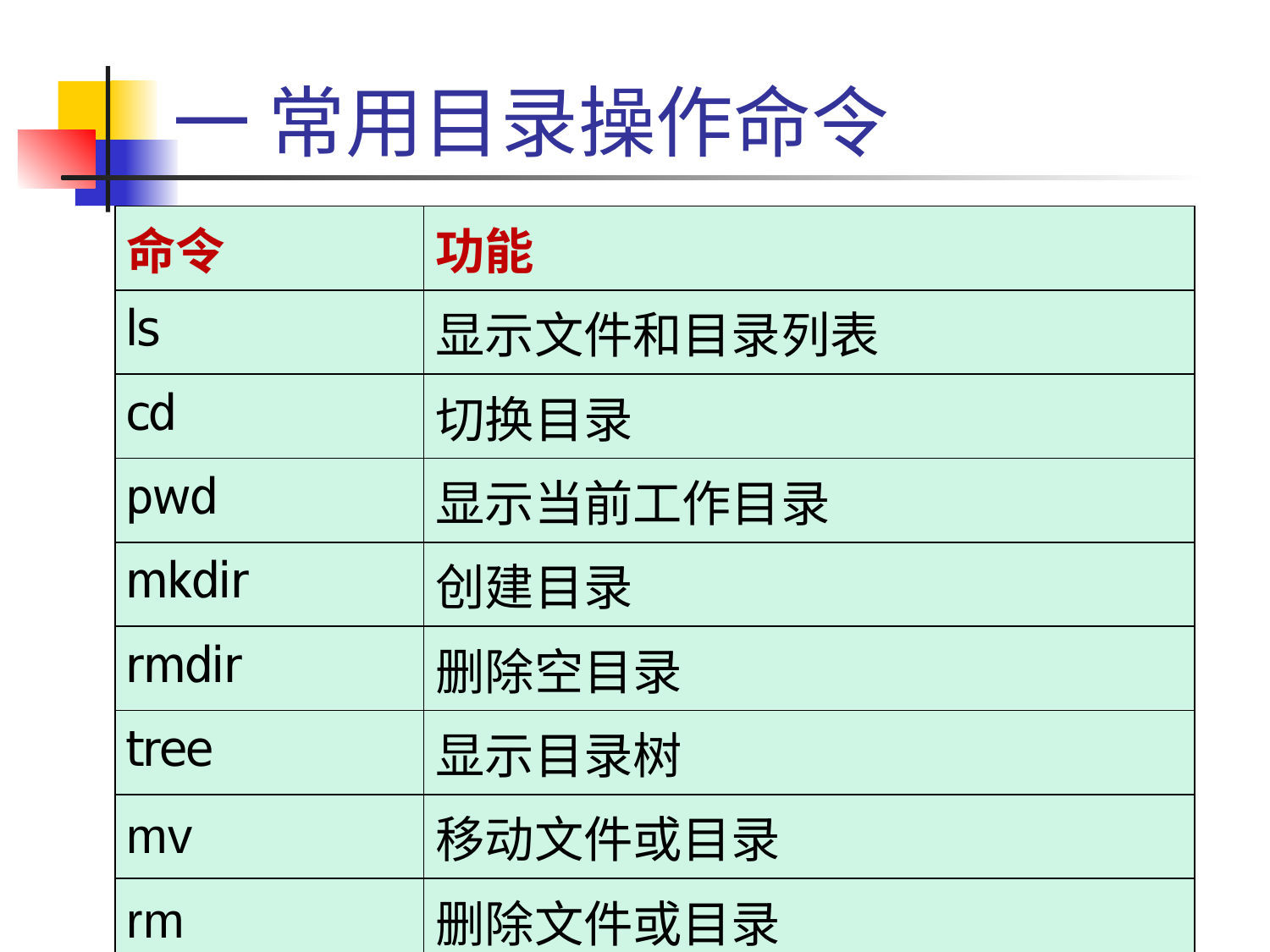

# 一 常用目录操作命令
| 命令 | 功能 |
| --- | --- |
| ls | 显示文件和目录列表 |
| cd | 切换目录 |
| pwd | 显示当前工作目录 |
| mkdir | 创建目录 |
| rmdir | 删除空目录 |
| tree | 显示目录树 |
| mv | 移动文件或目录 |
| rm | 删除文件或目录 |
| cp | 复制文件或目录 |